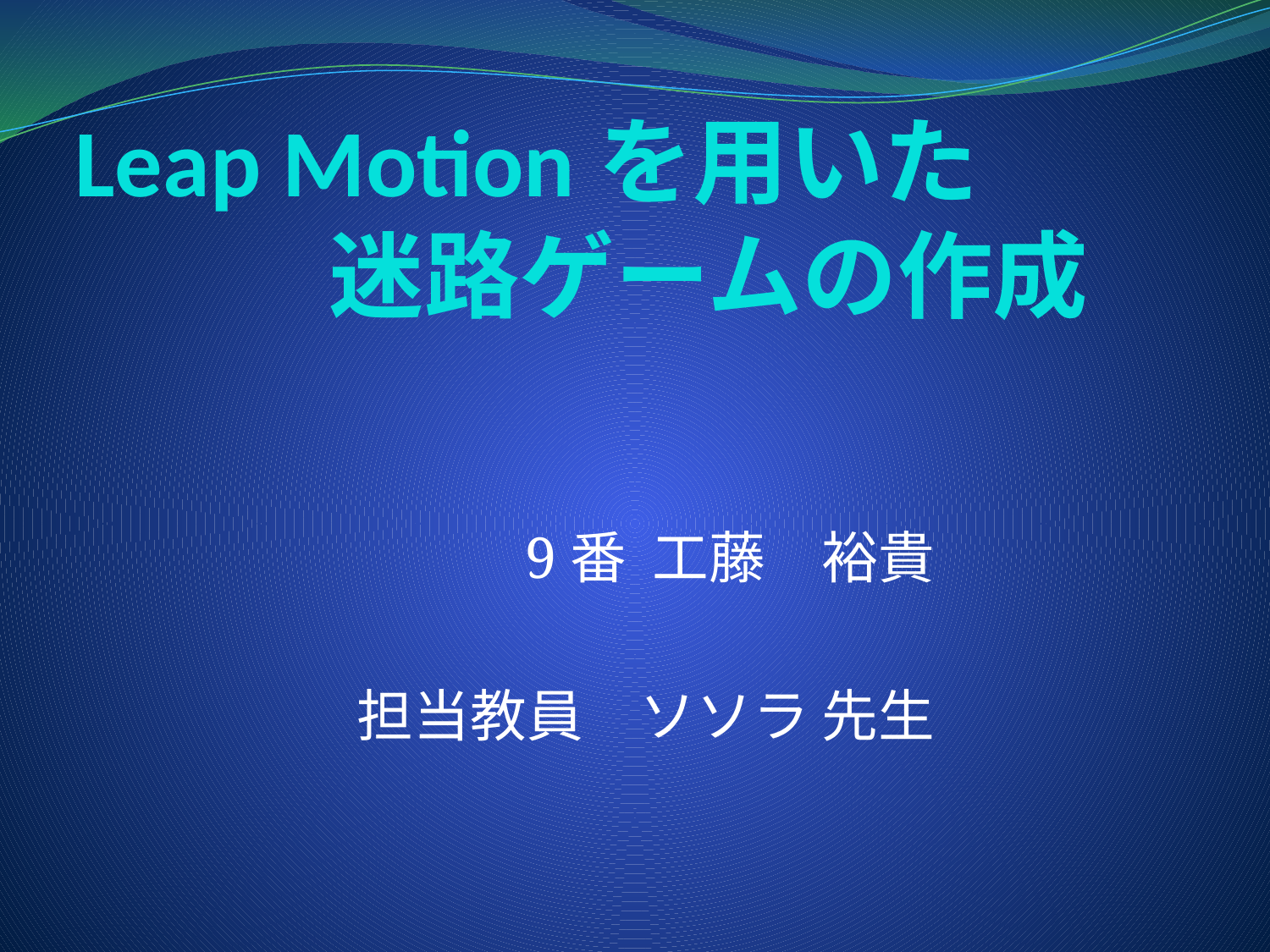

# Leap Motionを用いた 迷路ゲームの作成
9番  工藤　裕貴

担当教員　ソソラ 先生